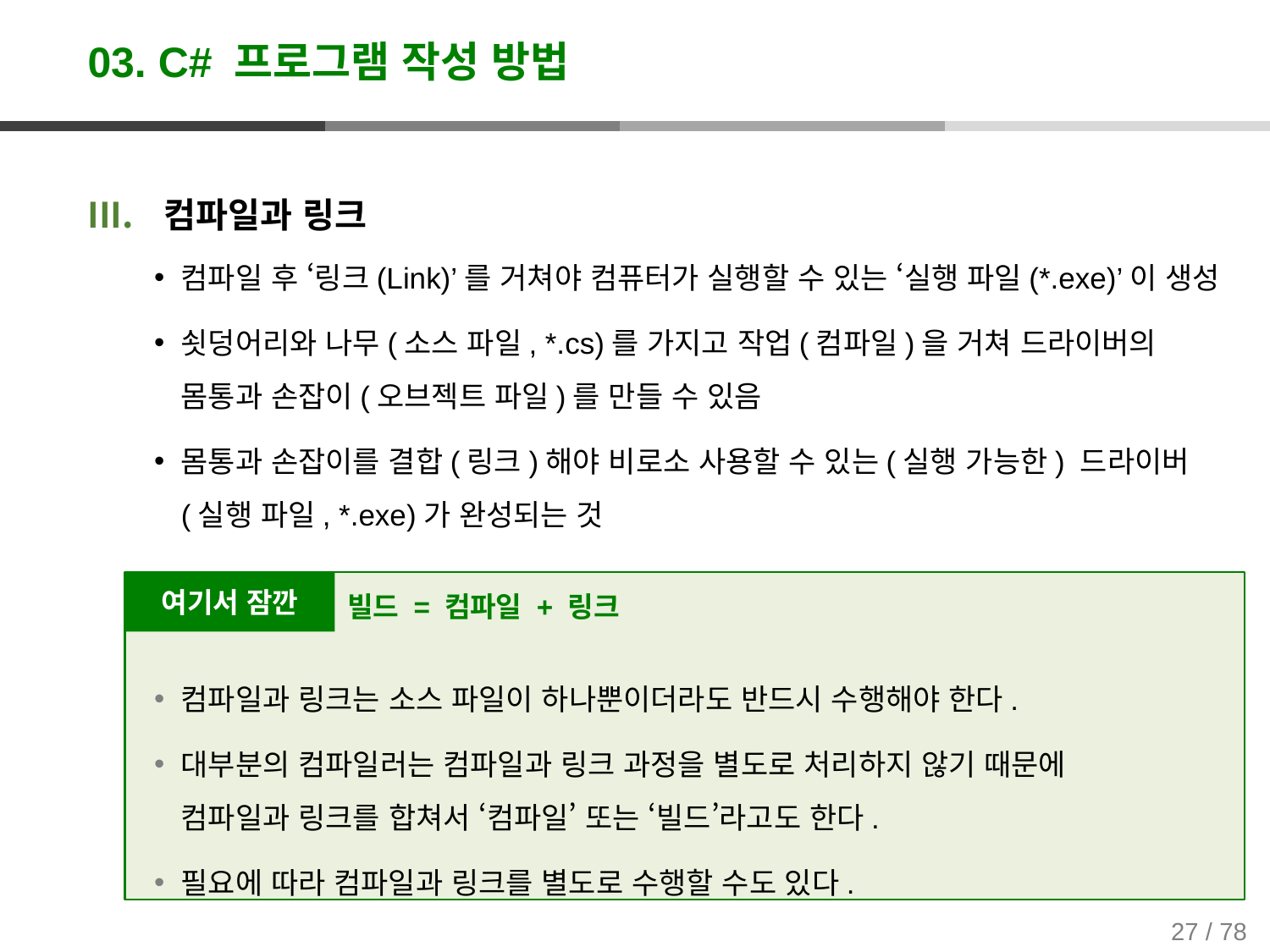

# 03. C# 프로그램 작성 방법
컴파일과 링크
컴파일 후 ‘링크(Link)’를 거쳐야 컴퓨터가 실행할 수 있는 ‘실행 파일(*.exe)’이 생성
쇳덩어리와 나무(소스 파일, *.cs)를 가지고 작업(컴파일)을 거쳐 드라이버의 몸통과 손잡이(오브젝트 파일)를 만들 수 있음
몸통과 손잡이를 결합(링크)해야 비로소 사용할 수 있는(실행 가능한) 드라이버(실행 파일, *.exe)가 완성되는 것

컴파일과 링크는 소스 파일이 하나뿐이더라도 반드시 수행해야 한다.
대부분의 컴파일러는 컴파일과 링크 과정을 별도로 처리하지 않기 때문에           컴파일과 링크를 합쳐서 ‘컴파일’ 또는 ‘빌드’라고도 한다.
필요에 따라 컴파일과 링크를 별도로 수행할 수도 있다.

여기서 잠깐

빌드 = 컴파일 + 링크